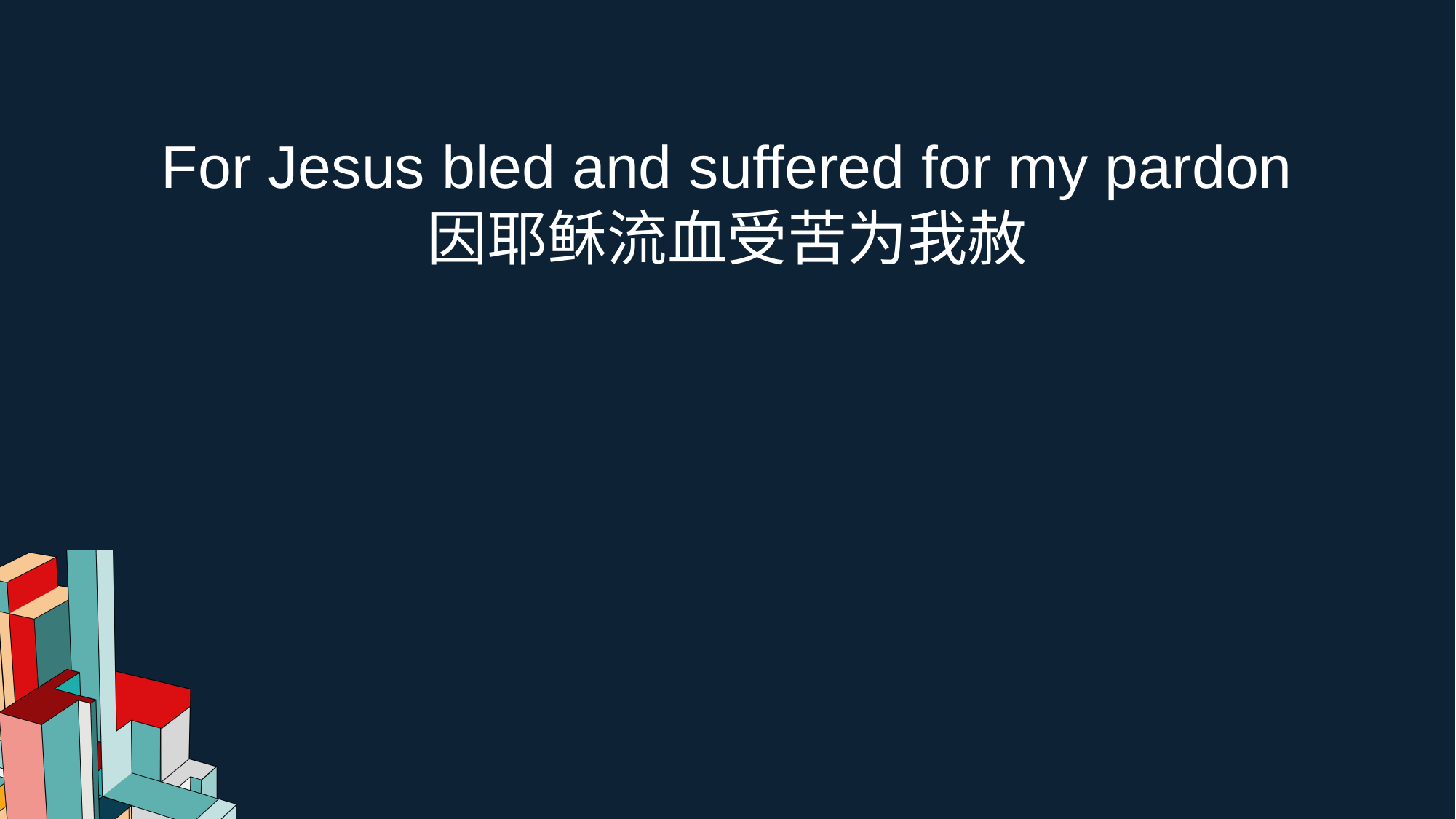

For Jesus bled and suffered for my pardon
因耶稣流血受苦为我赦